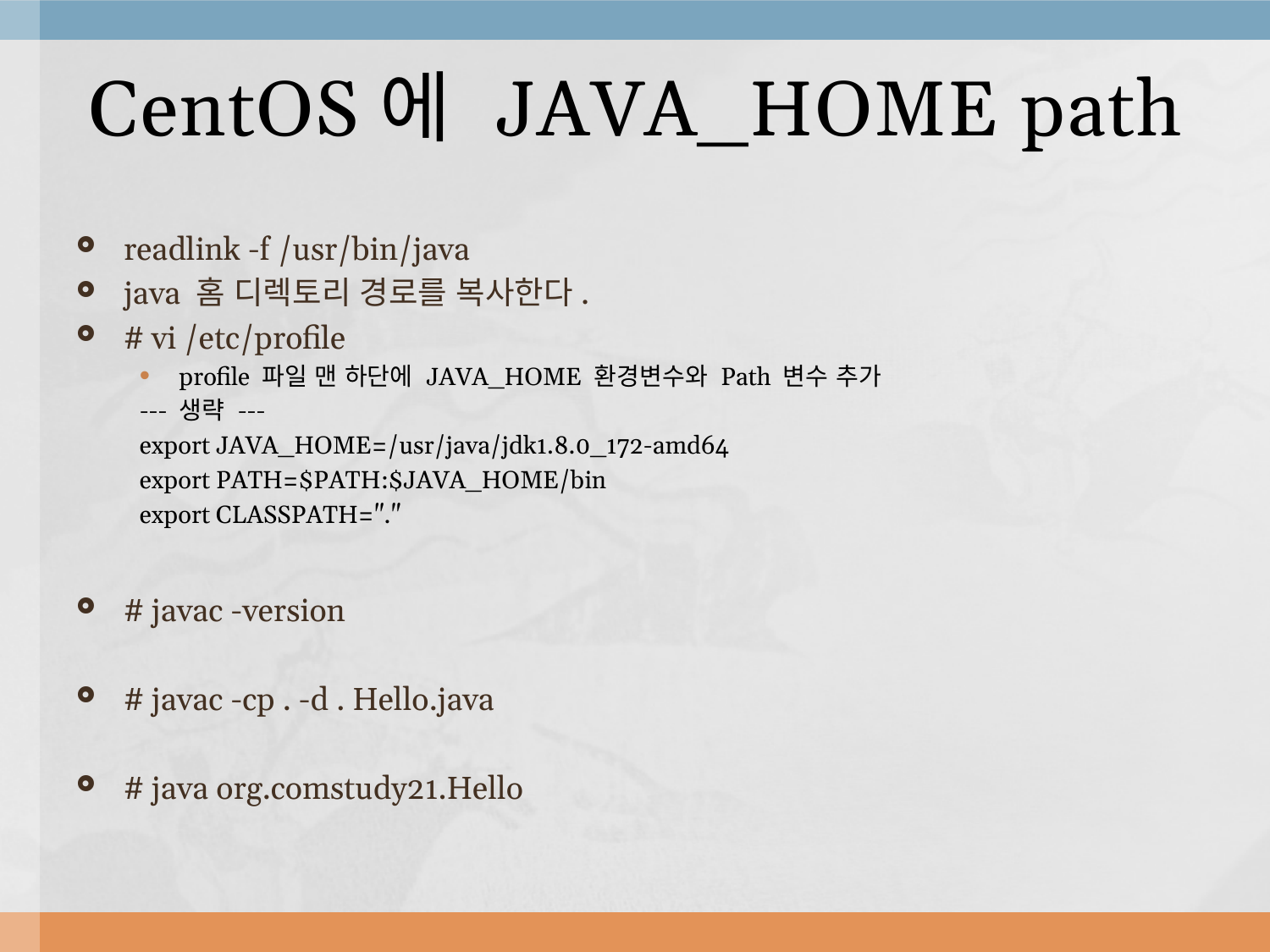

# CentOS에 JAVA_HOME path
readlink -f /usr/bin/java
java 홈 디렉토리 경로를 복사한다.
# vi /etc/profile
profile 파일 맨 하단에 JAVA_HOME 환경변수와 Path 변수 추가
--- 생략 ---
export JAVA_HOME=/usr/java/jdk1.8.0_172-amd64
export PATH=$PATH:$JAVA_HOME/bin
export CLASSPATH="."

# javac -version

# javac -cp . -d . Hello.java

# java org.comstudy21.Hello